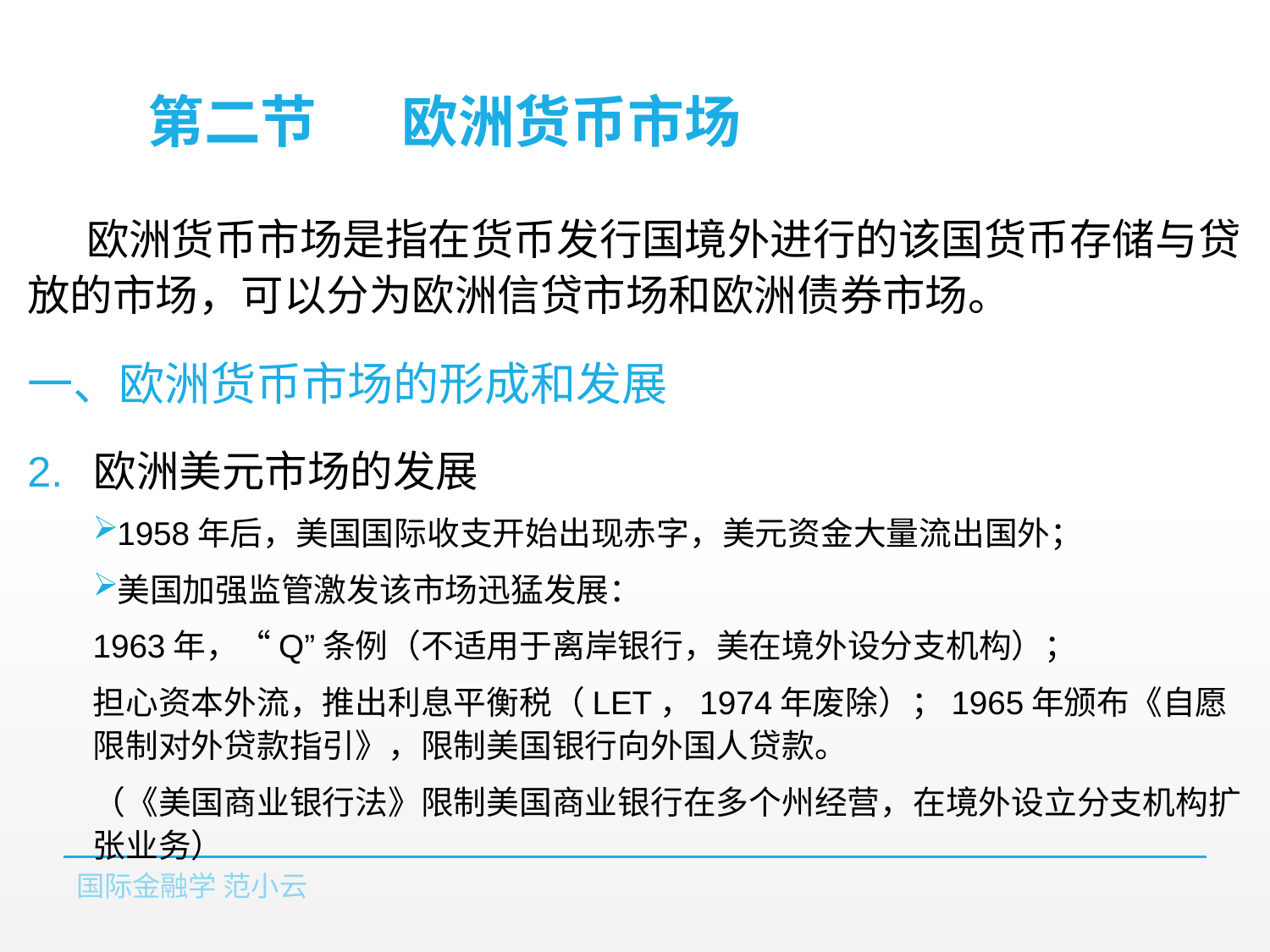

# 第二节	欧洲货币市场
欧洲货币市场是指在货币发行国境外进行的该国货币存储与贷放的市场，可以分为欧洲信贷市场和欧洲债券市场。
一、欧洲货币市场的形成和发展
欧洲美元市场的发展
1958年后，美国国际收支开始出现赤字，美元资金大量流出国外；
美国加强监管激发该市场迅猛发展：
	1963年，“Q”条例（不适用于离岸银行，美在境外设分支机构）；
	担心资本外流，推出利息平衡税（LET，1974年废除）；1965年颁布《自愿限制对外贷款指引》，限制美国银行向外国人贷款。
（《美国商业银行法》限制美国商业银行在多个州经营，在境外设立分支机构扩张业务）
国际金融学 范小云